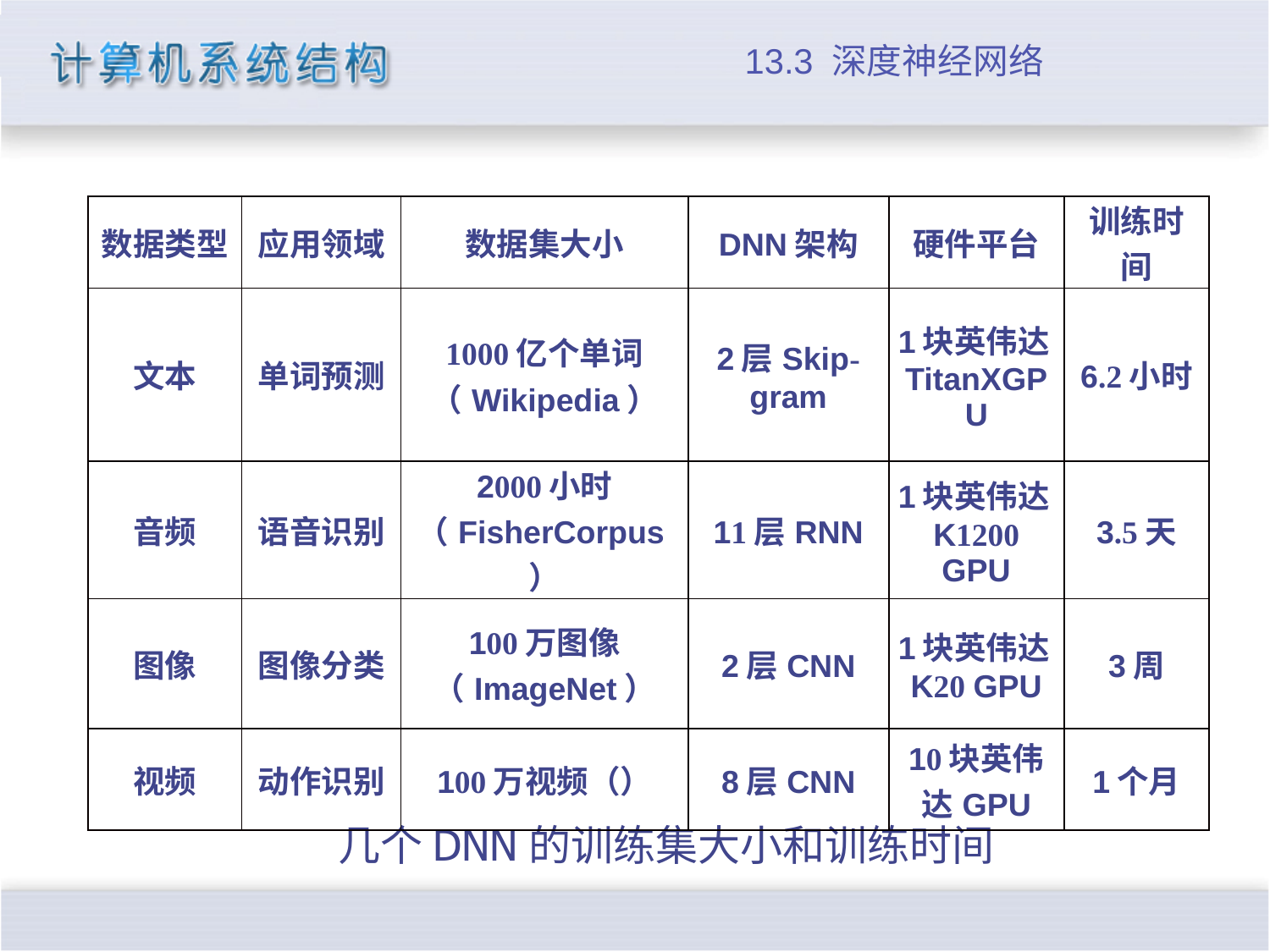

# 13.3 深度神经网络
| 数据类型 | 应用领域 | 数据集大小 | DNN架构 | 硬件平台 | 训练时间 |
| --- | --- | --- | --- | --- | --- |
| 文本 | 单词预测 | 1000亿个单词（Wikipedia） | 2层Skip- gram | 1块英伟达TitanXGPU | 6.2小时 |
| 音频 | 语音识别 | 2000小时（FisherCorpus） | 11层RNN | 1块英伟达K1200 GPU | 3.5天 |
| 图像 | 图像分类 | 100万图像（ImageNet） | 2层CNN | 1块英伟达K20 GPU | 3周 |
| 视频 | 动作识别 | 100万视频（） | 8层CNN | 10块英伟达GPU | 1个月 |
几个DNN的训练集大小和训练时间